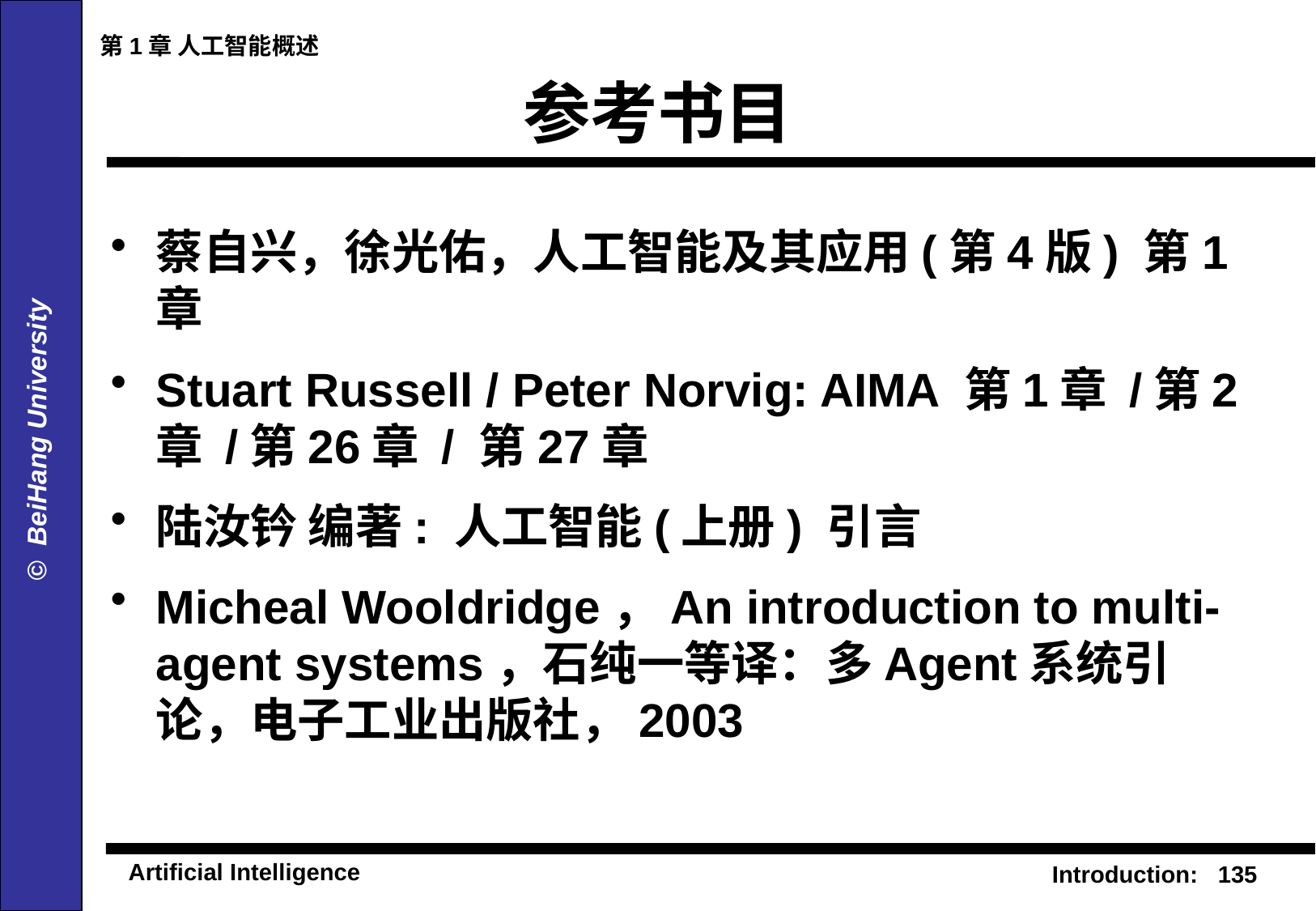

第1章 人工智能概述
# 参考书目
蔡自兴，徐光佑，人工智能及其应用(第4版) 第1章
Stuart Russell / Peter Norvig: AIMA 第1章 /第2章 /第26章 / 第27章
陆汝钤 编著: 人工智能(上册) 引言
Micheal Wooldridge，An introduction to multi-agent systems，石纯一等译：多Agent系统引论，电子工业出版社，2003